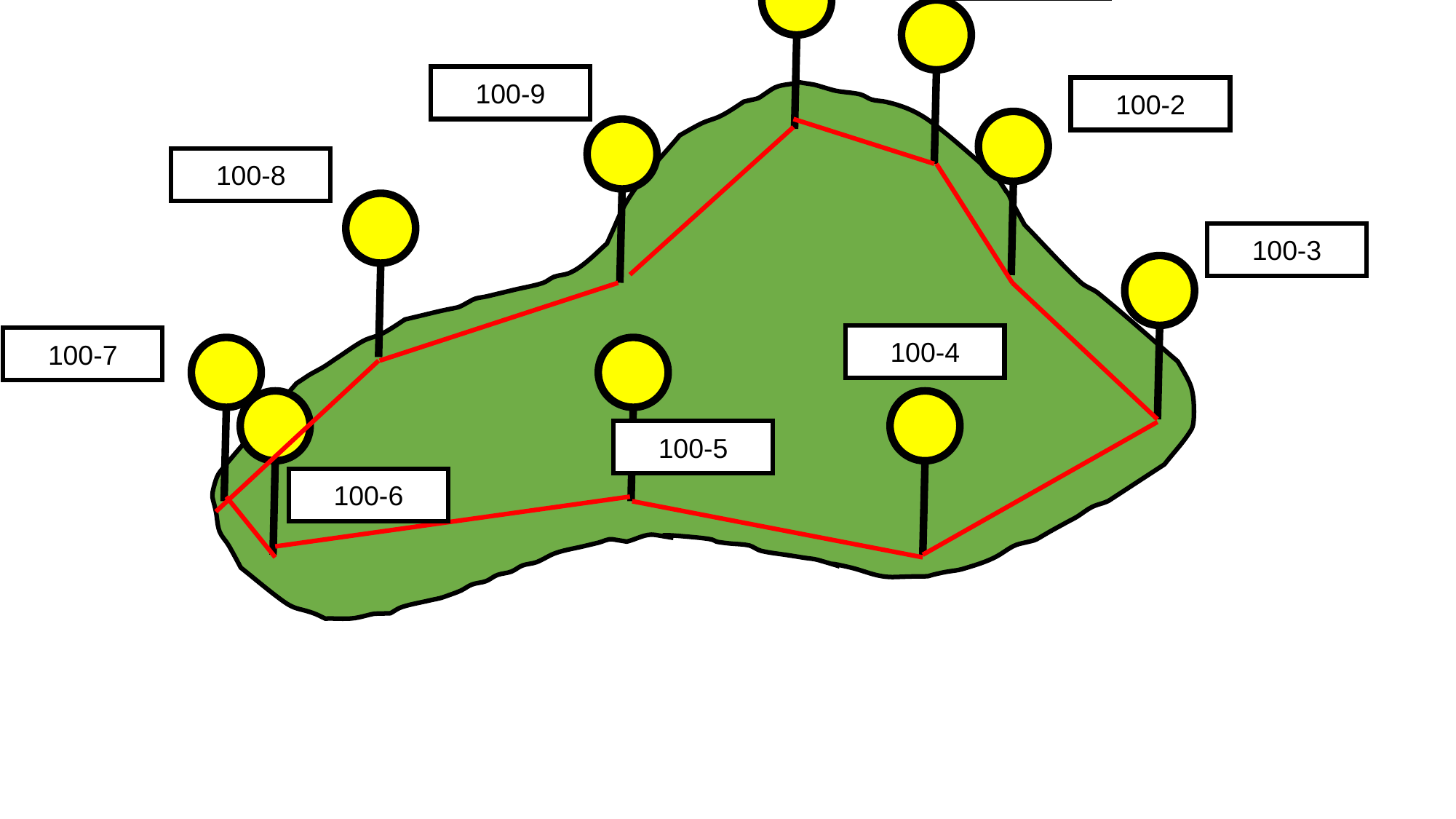

인식번호
연계번호
100
100-1

100-9
100-2

100-8

100-3

100-4
100-7

100-5
100-6